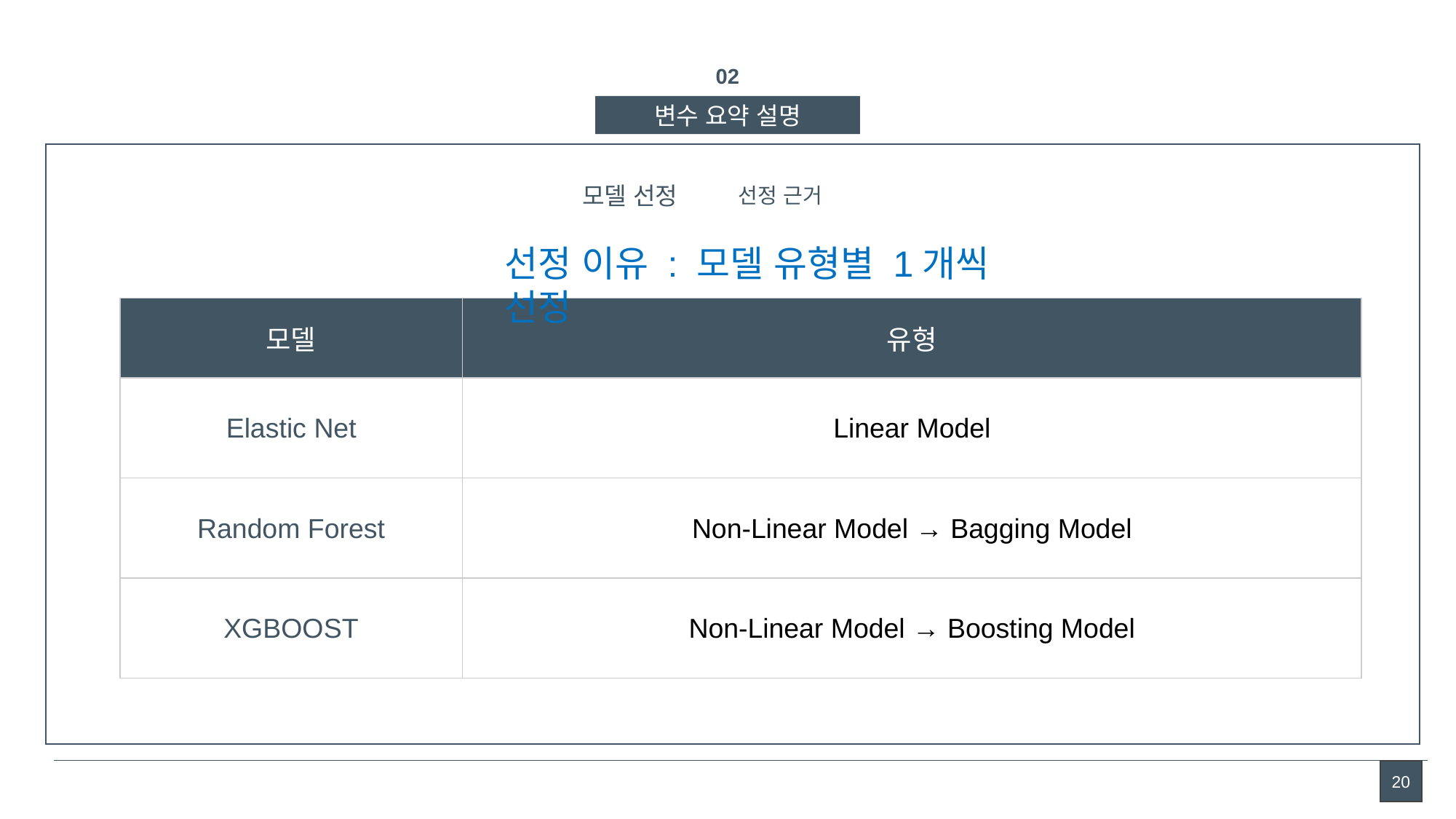

02
변수 요약 설명

모델 선정
선정 근거
선정 이유 : 모델 유형별 1개씩 선정
| 모델 | 유형 |
| --- | --- |
| Elastic Net | Linear Model |
| Random Forest | Non-Linear Model → Bagging Model |
| XGBOOST | Non-Linear Model → Boosting Model |
20